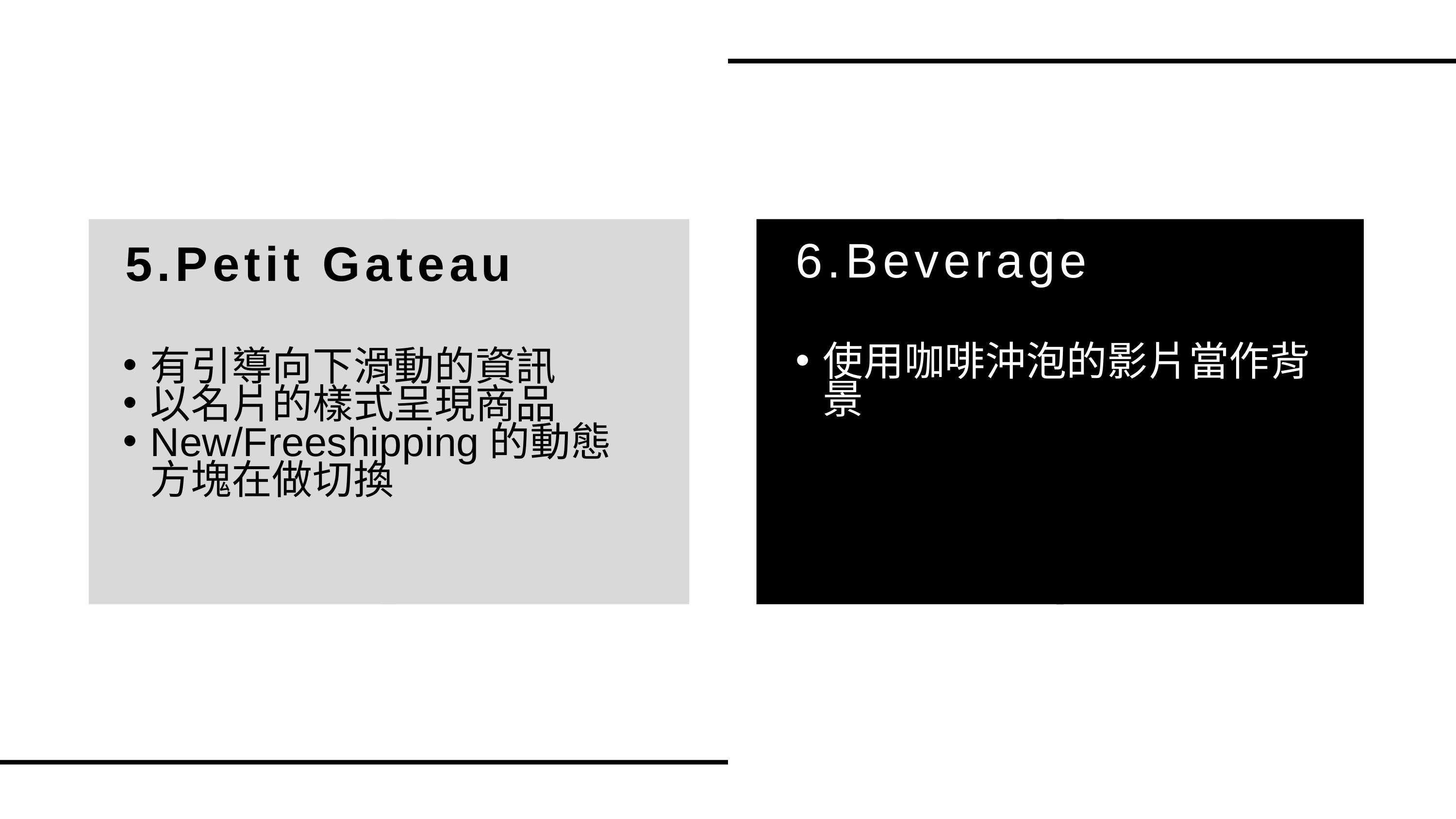

5.Petit Gateau

6.Beverage
使用咖啡沖泡的影片當作背景

有引導向下滑動的資訊
以名片的樣式呈現商品
New/Freeshipping的動態方塊在做切換